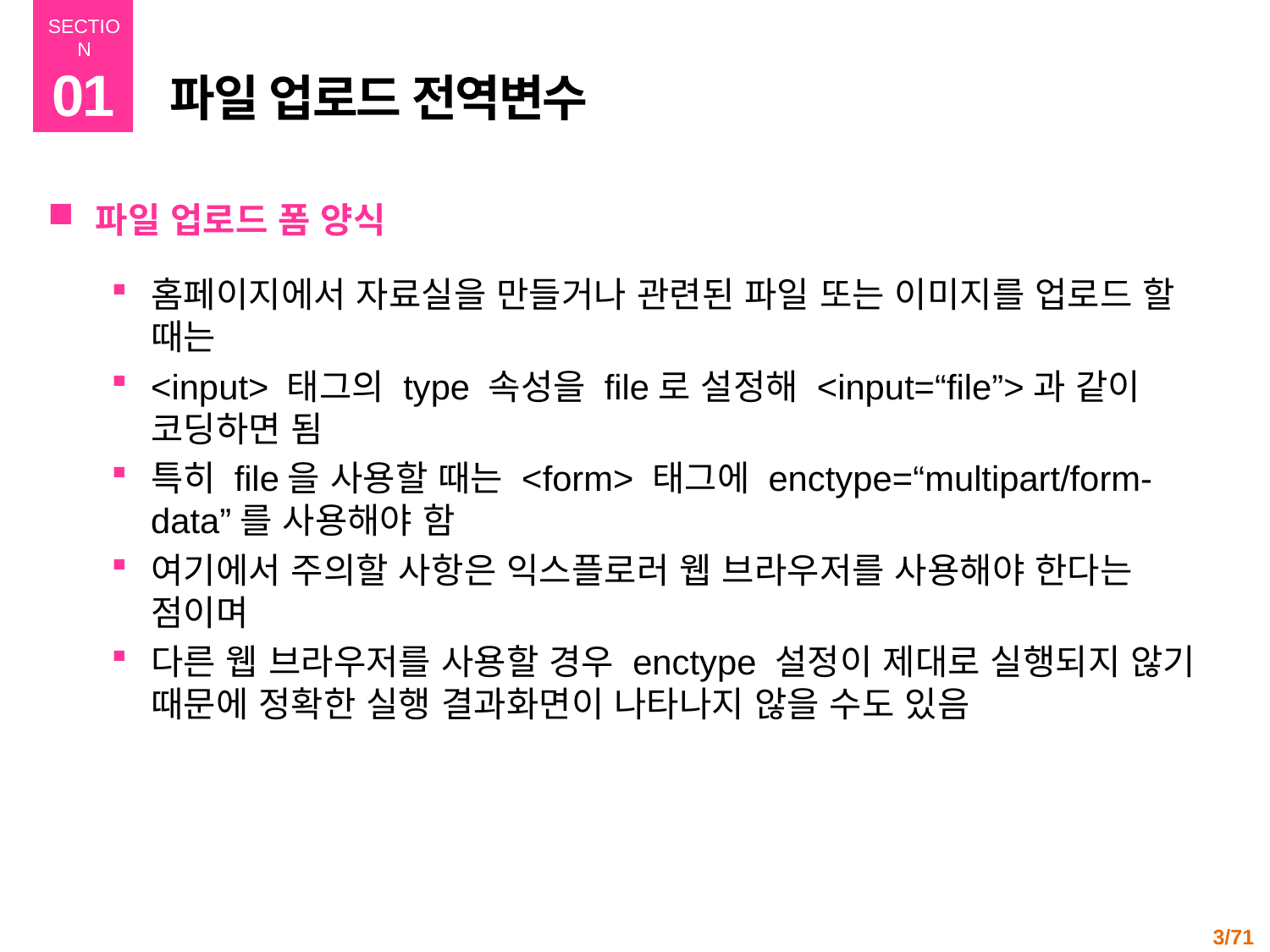

01
# 파일 업로드 전역변수
파일 업로드 폼 양식
홈페이지에서 자료실을 만들거나 관련된 파일 또는 이미지를 업로드 할 때는
<input> 태그의 type 속성을 file로 설정해 <input=“file”>과 같이 코딩하면 됨
특히 file을 사용할 때는 <form> 태그에 enctype=“multipart/form-data”를 사용해야 함
여기에서 주의할 사항은 익스플로러 웹 브라우저를 사용해야 한다는 점이며
다른 웹 브라우저를 사용할 경우 enctype 설정이 제대로 실행되지 않기 때문에 정확한 실행 결과화면이 나타나지 않을 수도 있음